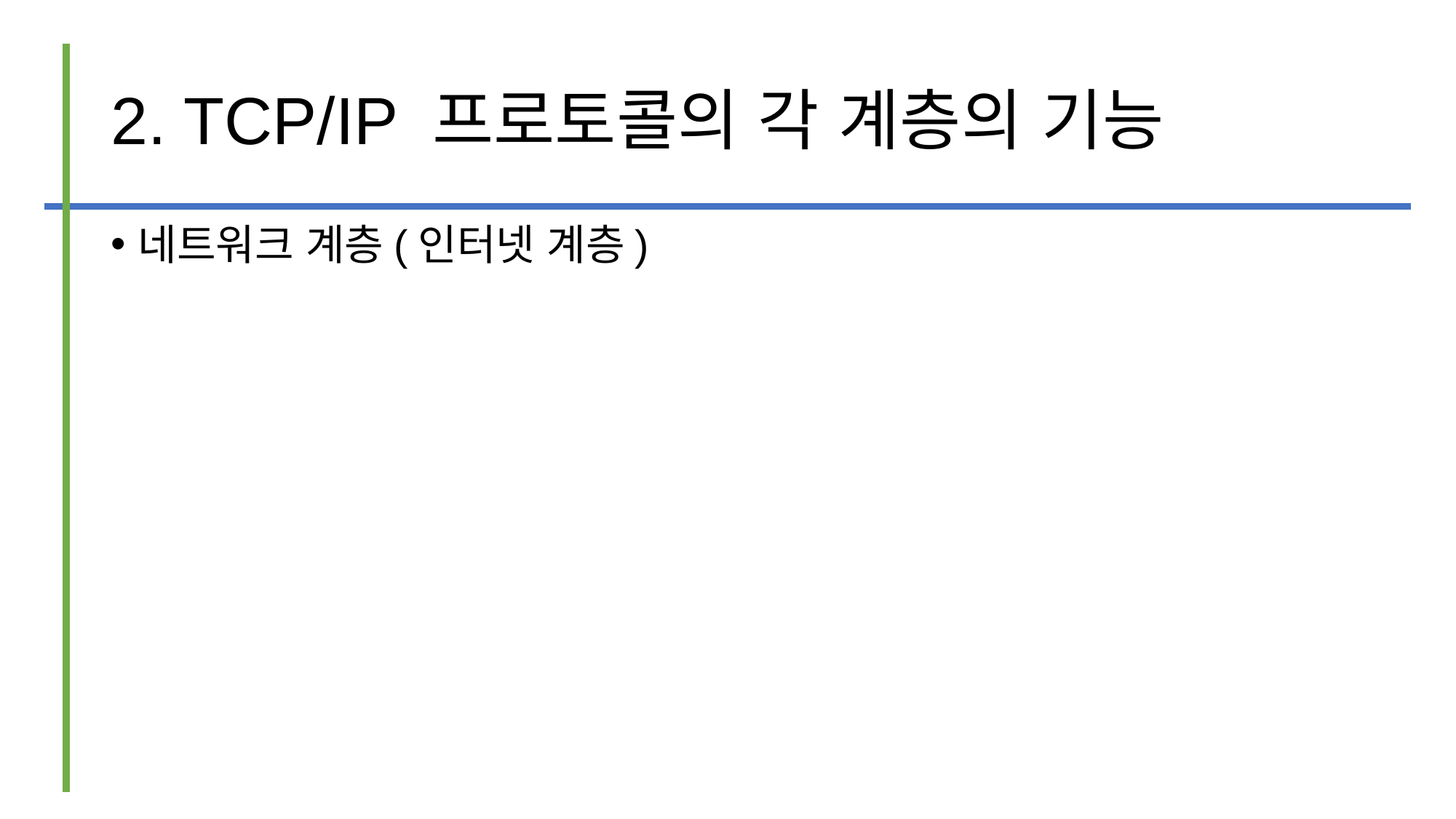

# 2. TCP/IP 프로토콜의 각 계층의 기능
네트워크 계층(인터넷 계층)